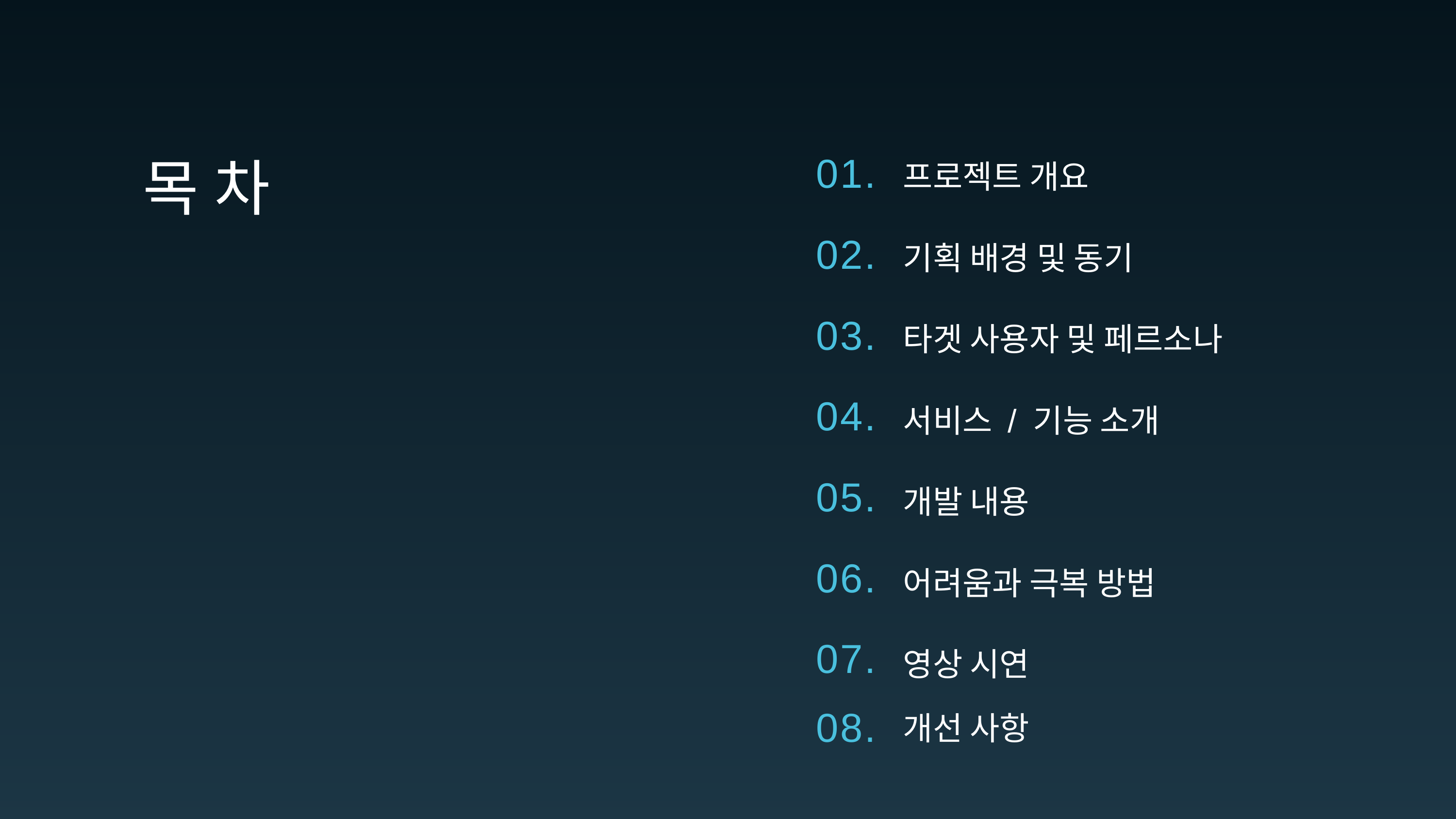

목 차
프로젝트 개요
01.
02.
기획 배경 및 동기
03.
타겟 사용자 및 페르소나
04.
서비스 / 기능 소개
05.
개발 내용
06.
어려움과 극복 방법
07.
영상 시연
개선 사항
08.